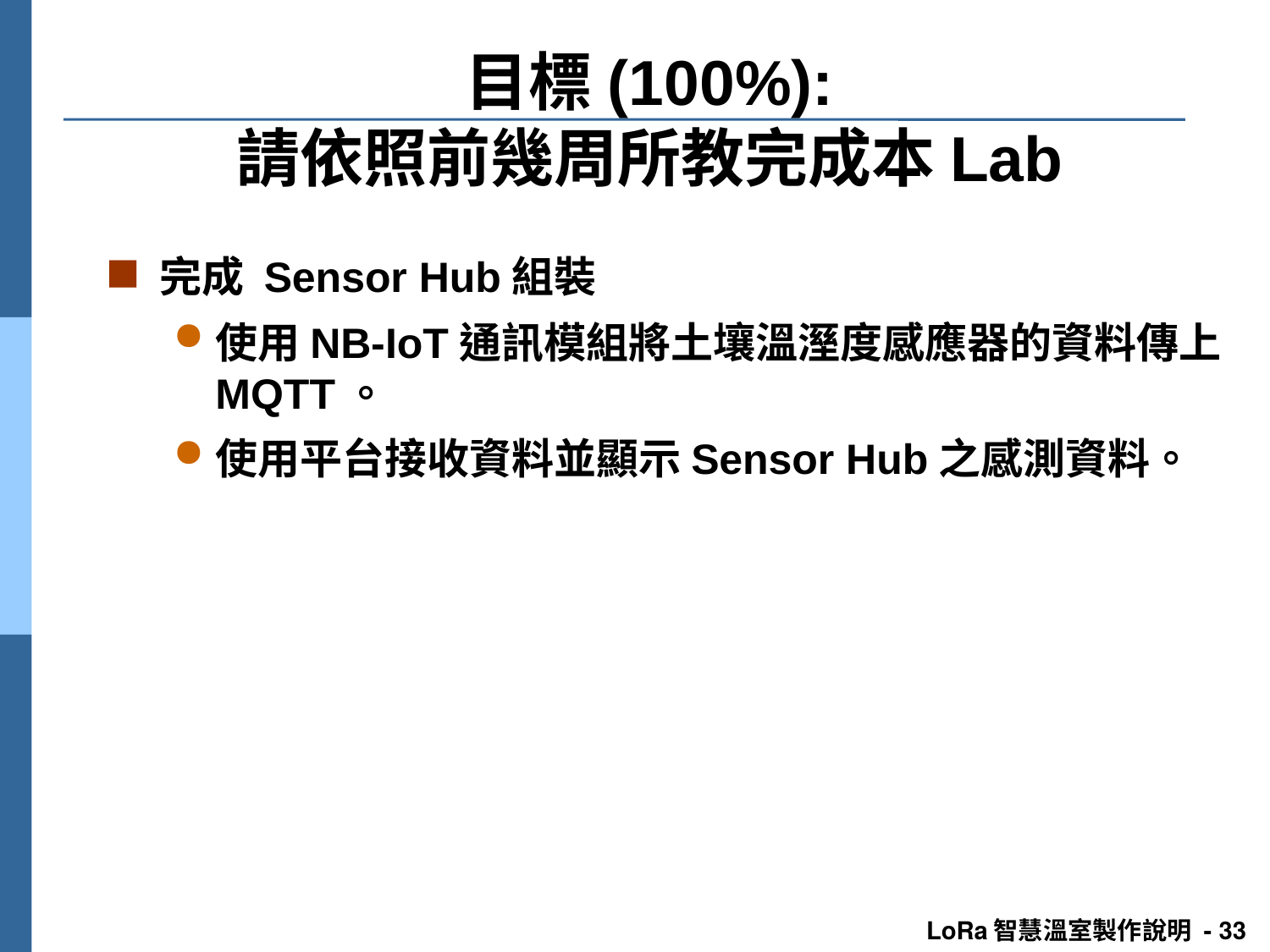

# 目標(100%): 請依照前幾周所教完成本Lab
完成 Sensor Hub組裝
使用NB-IoT通訊模組將土壤溫溼度感應器的資料傳上MQTT。
使用平台接收資料並顯示Sensor Hub之感測資料。